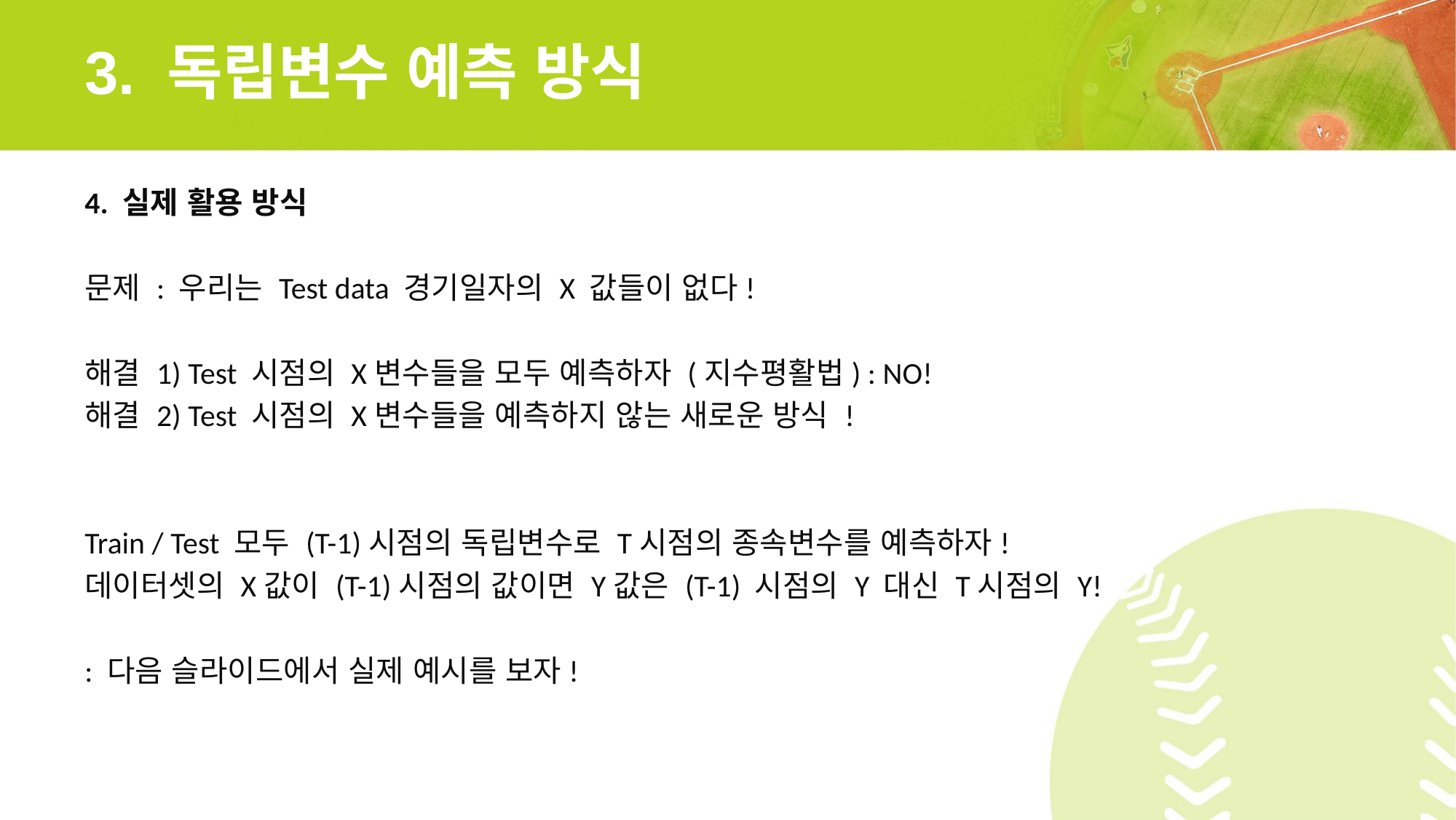

# 3. 독립변수 예측 방식
4. 실제 활용 방식

문제 : 우리는 Test data 경기일자의 X 값들이 없다!

해결 1) Test 시점의 X변수들을 모두 예측하자 (지수평활법) : NO!
해결 2) Test 시점의 X변수들을 예측하지 않는 새로운 방식 !

Train / Test 모두 (T-1)시점의 독립변수로 T시점의 종속변수를 예측하자!
데이터셋의 X값이 (T-1)시점의 값이면 Y값은 (T-1) 시점의 Y 대신 T시점의 Y!

: 다음 슬라이드에서 실제 예시를 보자!